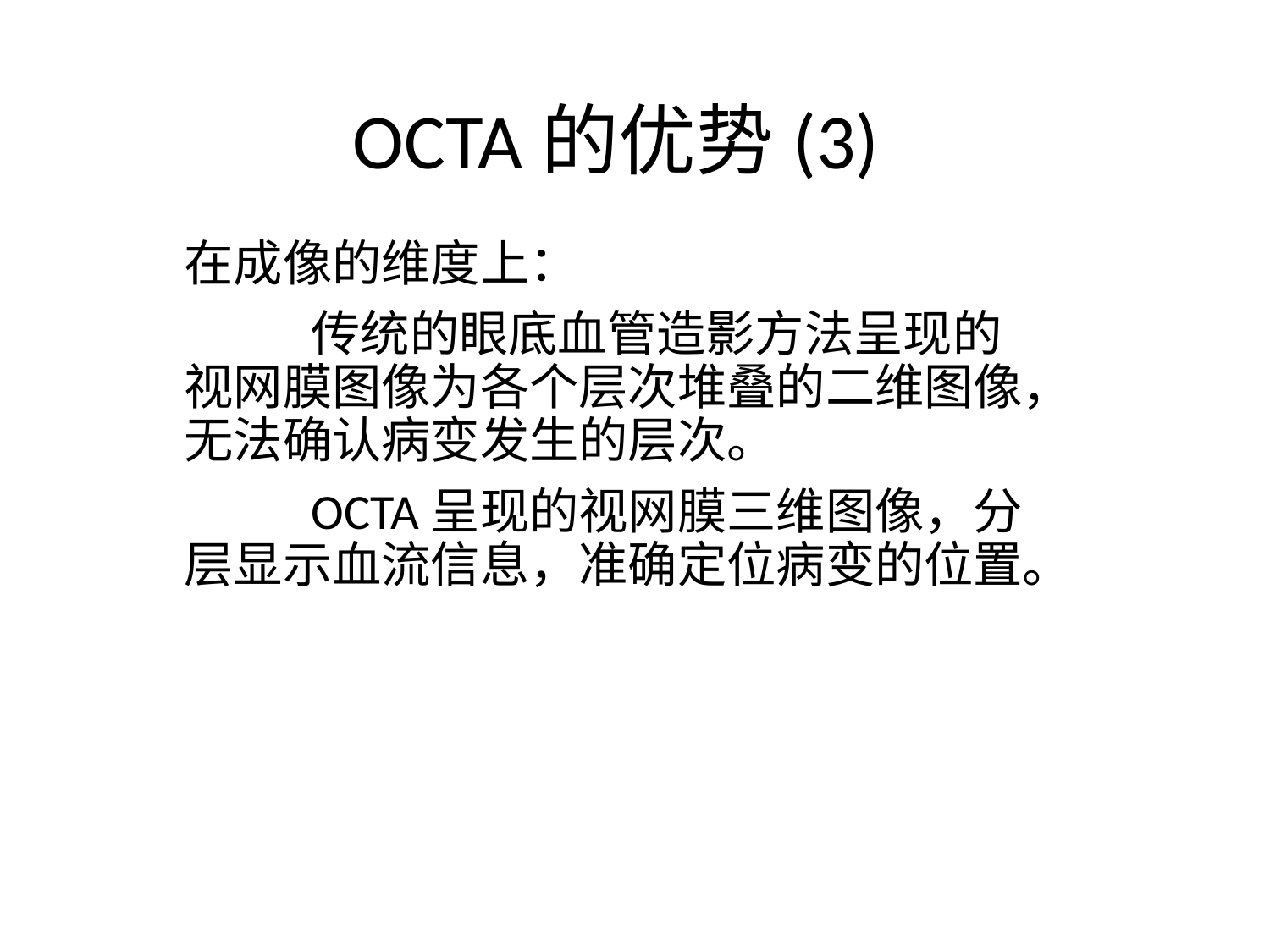

# OCTA的优势(3)
在成像的维度上：
	传统的眼底血管造影方法呈现的视网膜图像为各个层次堆叠的二维图像，无法确认病变发生的层次。
	OCTA呈现的视网膜三维图像，分层显示血流信息，准确定位病变的位置。